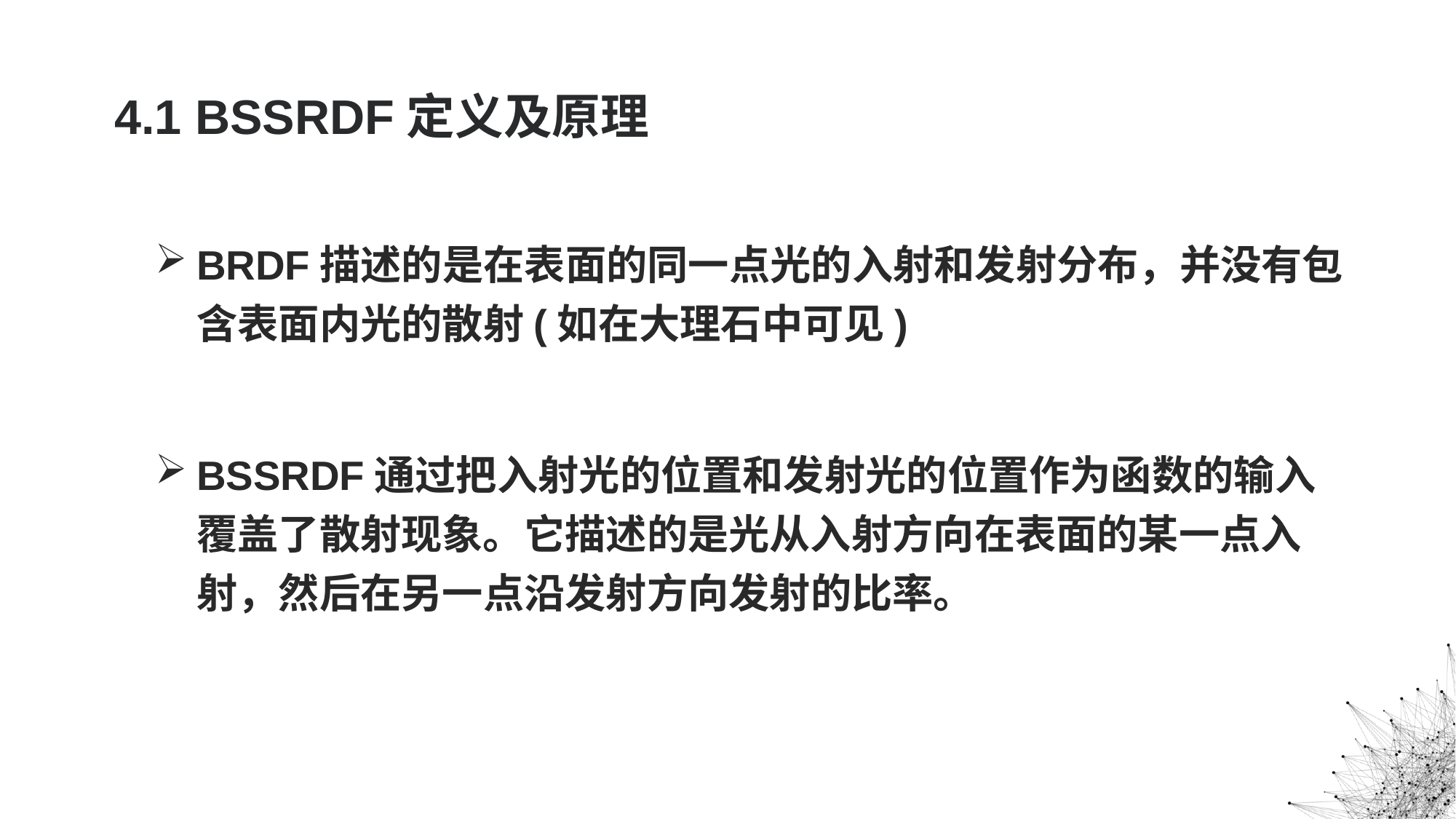

# 4.1 BSSRDF定义及原理
BRDF描述的是在表面的同一点光的入射和发射分布，并没有包含表面内光的散射(如在大理石中可见)

BSSRDF通过把入射光的位置和发射光的位置作为函数的输入覆盖了散射现象。它描述的是光从入射方向在表面的某一点入射，然后在另一点沿发射方向发射的比率。